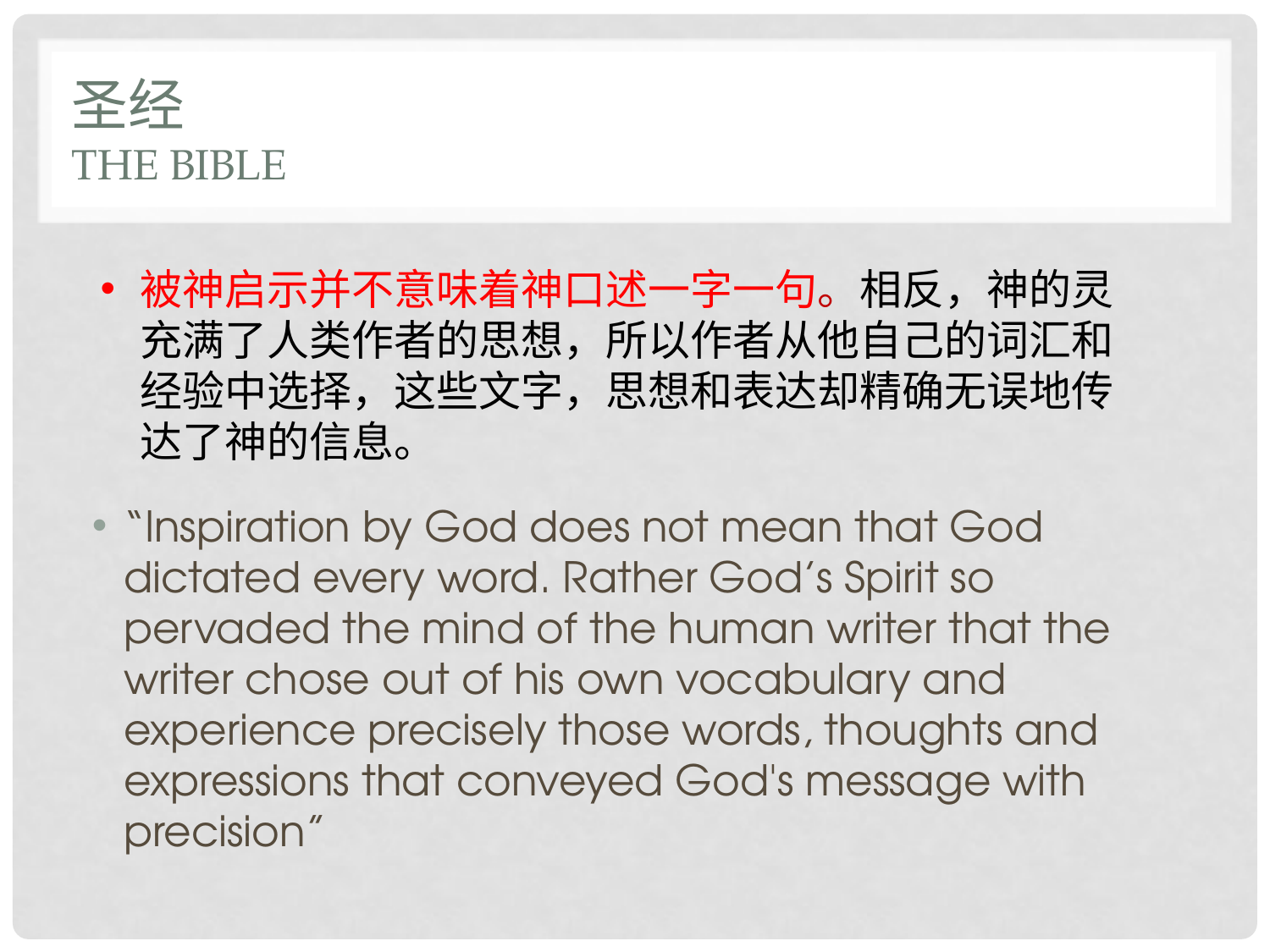

# 圣经 The bible
被神启示并不意味着神口述一字一句。相反，神的灵充满了人类作者的思想，所以作者从他自己的词汇和经验中选择，这些文字，思想和表达却精确无误地传达了神的信息。
“Inspiration by God does not mean that God dictated every word. Rather God’s Spirit so pervaded the mind of the human writer that the writer chose out of his own vocabulary and experience precisely those words, thoughts and expressions that conveyed God's message with precision”